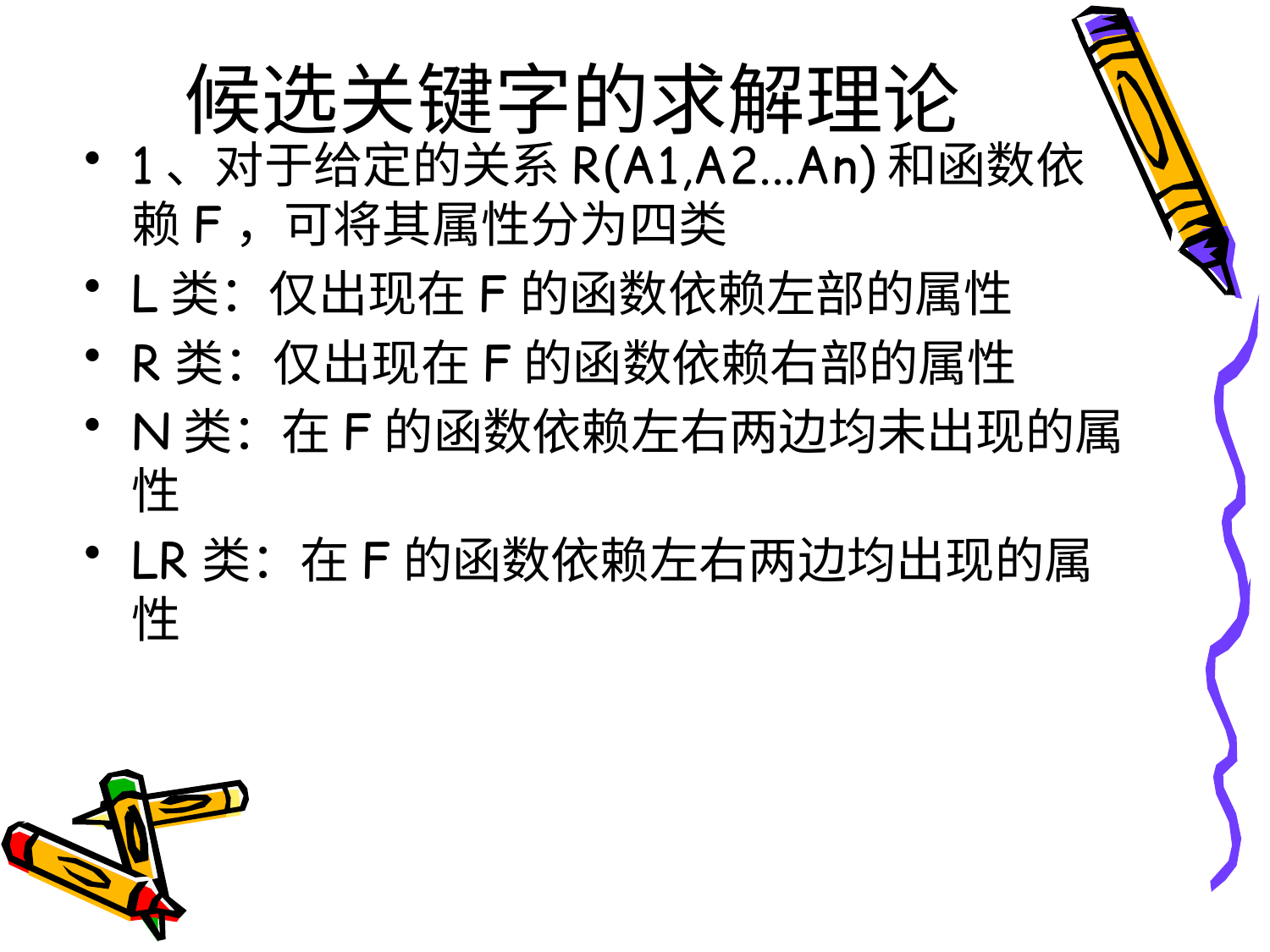

# 候选关键字的求解理论
1、对于给定的关系R(A1,A2...An)和函数依赖F，可将其属性分为四类
L类：仅出现在F的函数依赖左部的属性
R类：仅出现在F的函数依赖右部的属性
N类：在F的函数依赖左右两边均未出现的属性
LR类：在F的函数依赖左右两边均出现的属性